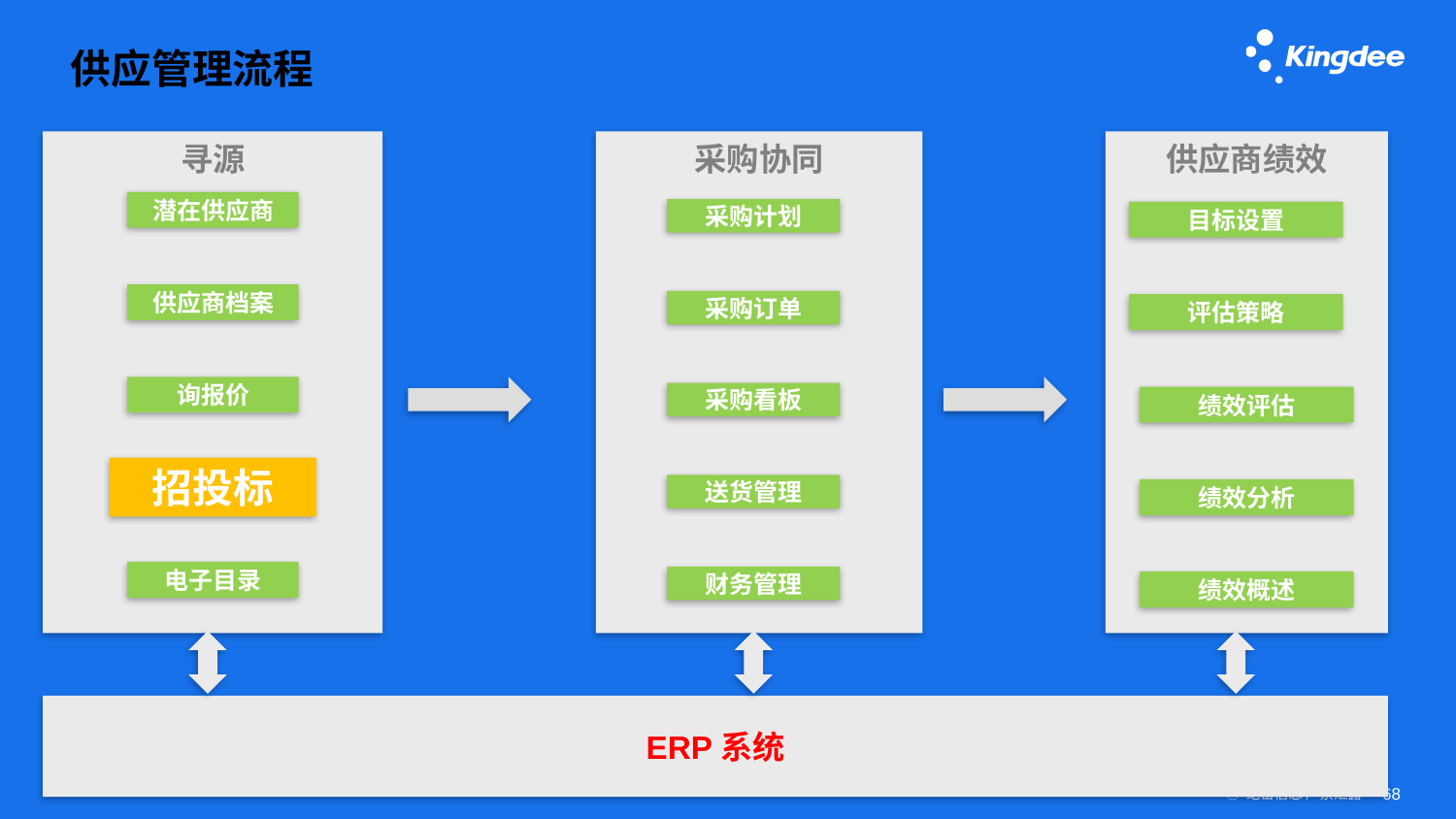

# 供应管理流程
寻源
供应商绩效
采购协同
潜在供应商
采购计划
目标设置
供应商档案
采购订单
评估策略
询报价

采购看板
绩效评估
招投标
送货管理
绩效分析
电子目录
财务管理
绩效概述

ERP系统